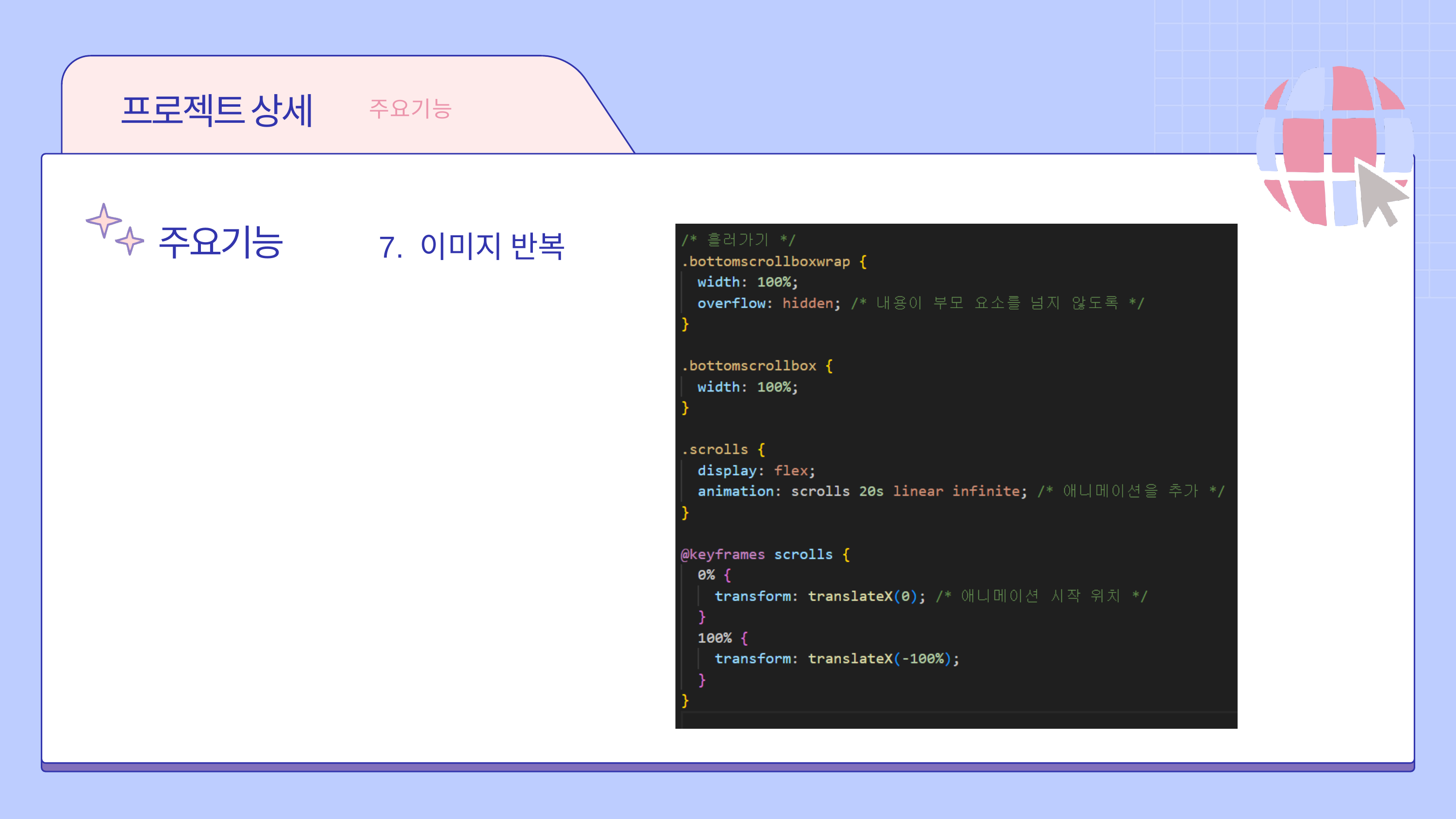

프로젝트 상세
주요기능

주요기능
7. 이미지 반복